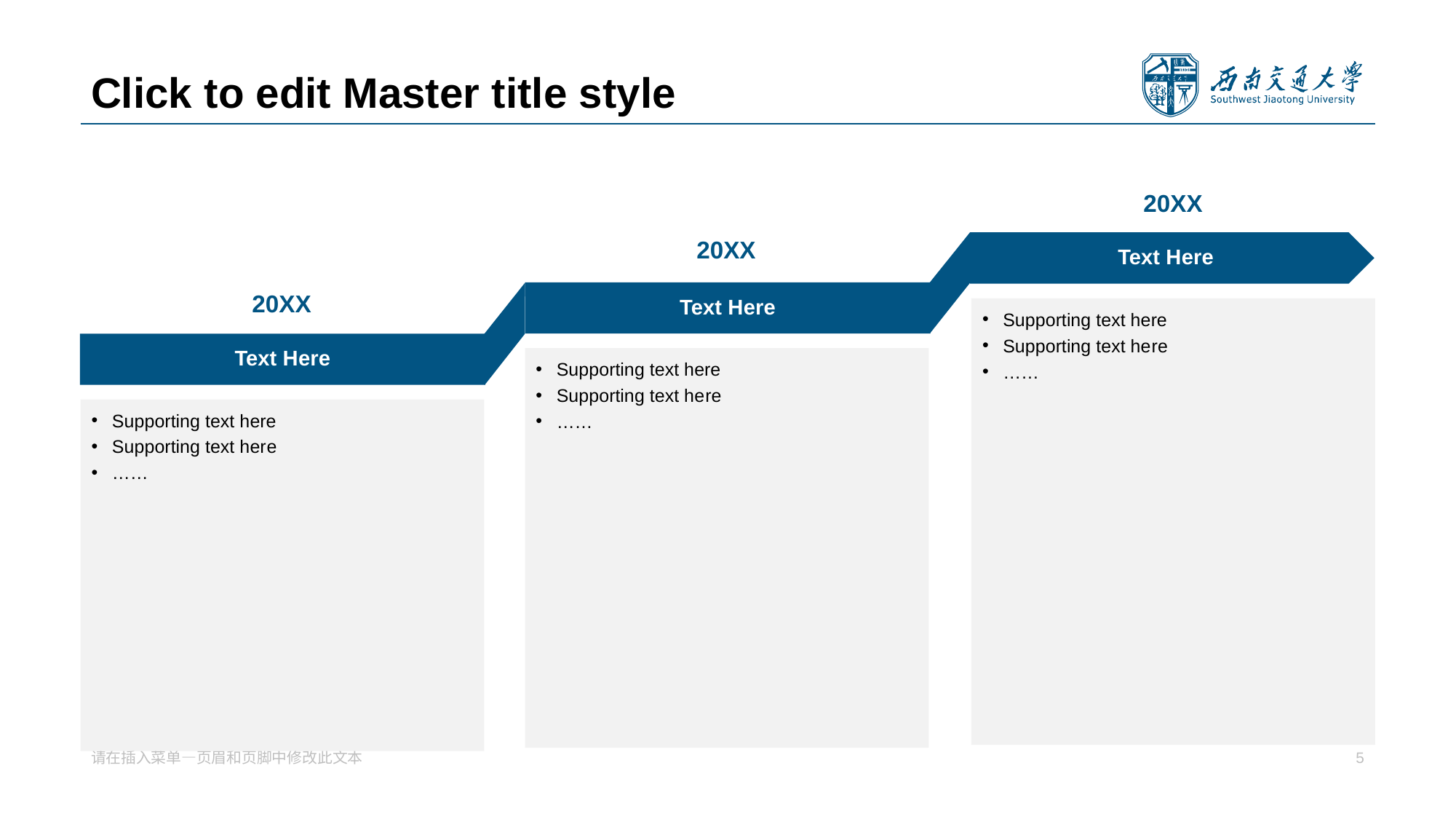

# Click to edit Master title style
20XX
20XX

Text H ere
20XX
Text H ere

Supporting text here
Supporting text he re
……
Text H ere
Supporting text here
Supporting text he re
……
Supporting text here
Supporting text her e
……

请在插入菜单—页眉和页脚中修改此文本
5